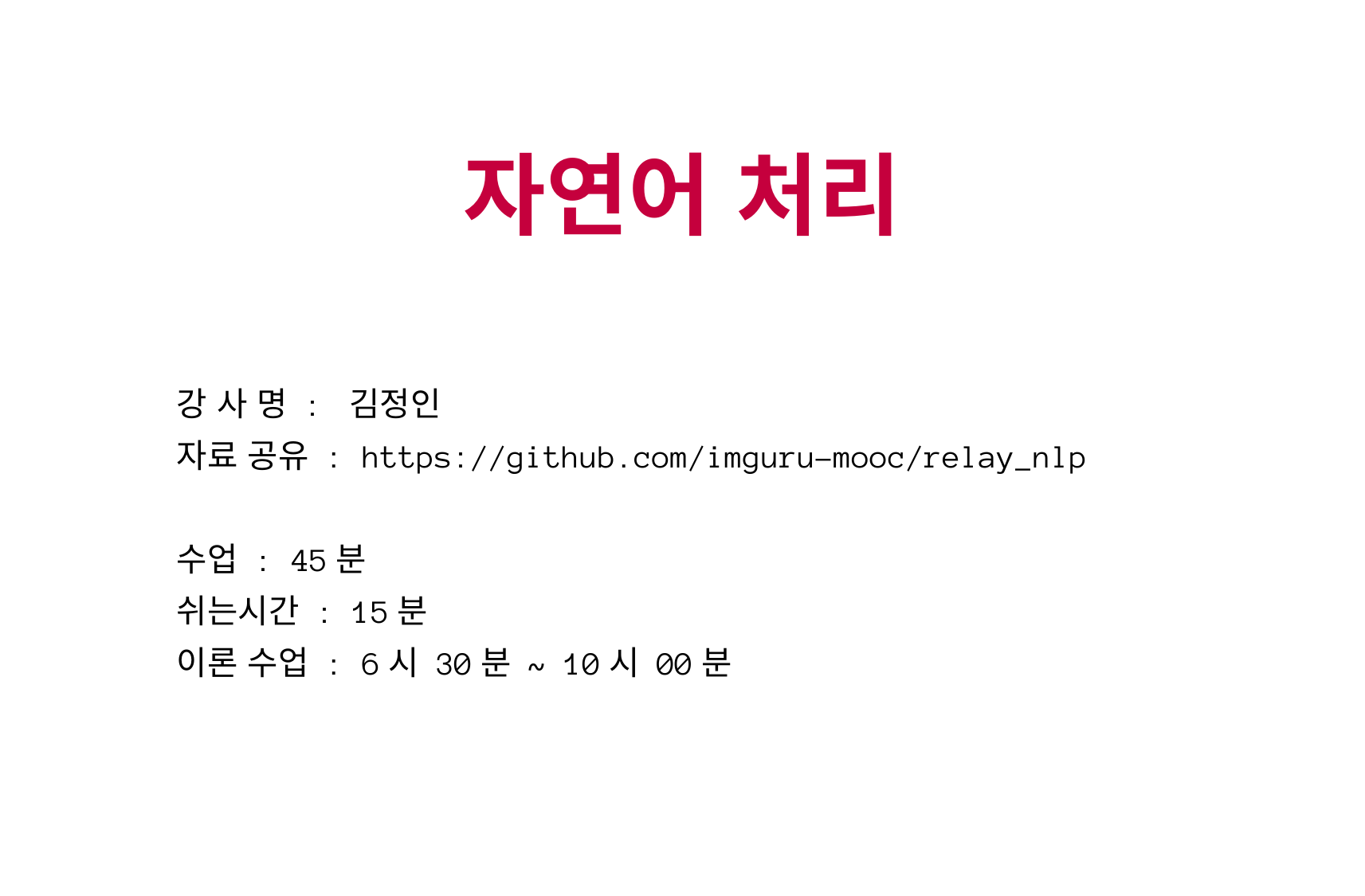

자연어 처리
강 사 명 : 김정인
자료 공유 : https://github.com/imguru-mooc/relay_nlp

수업 : 45분
쉬는시간 : 15분
이론 수업 : 6시 30분 ~ 10시 00분